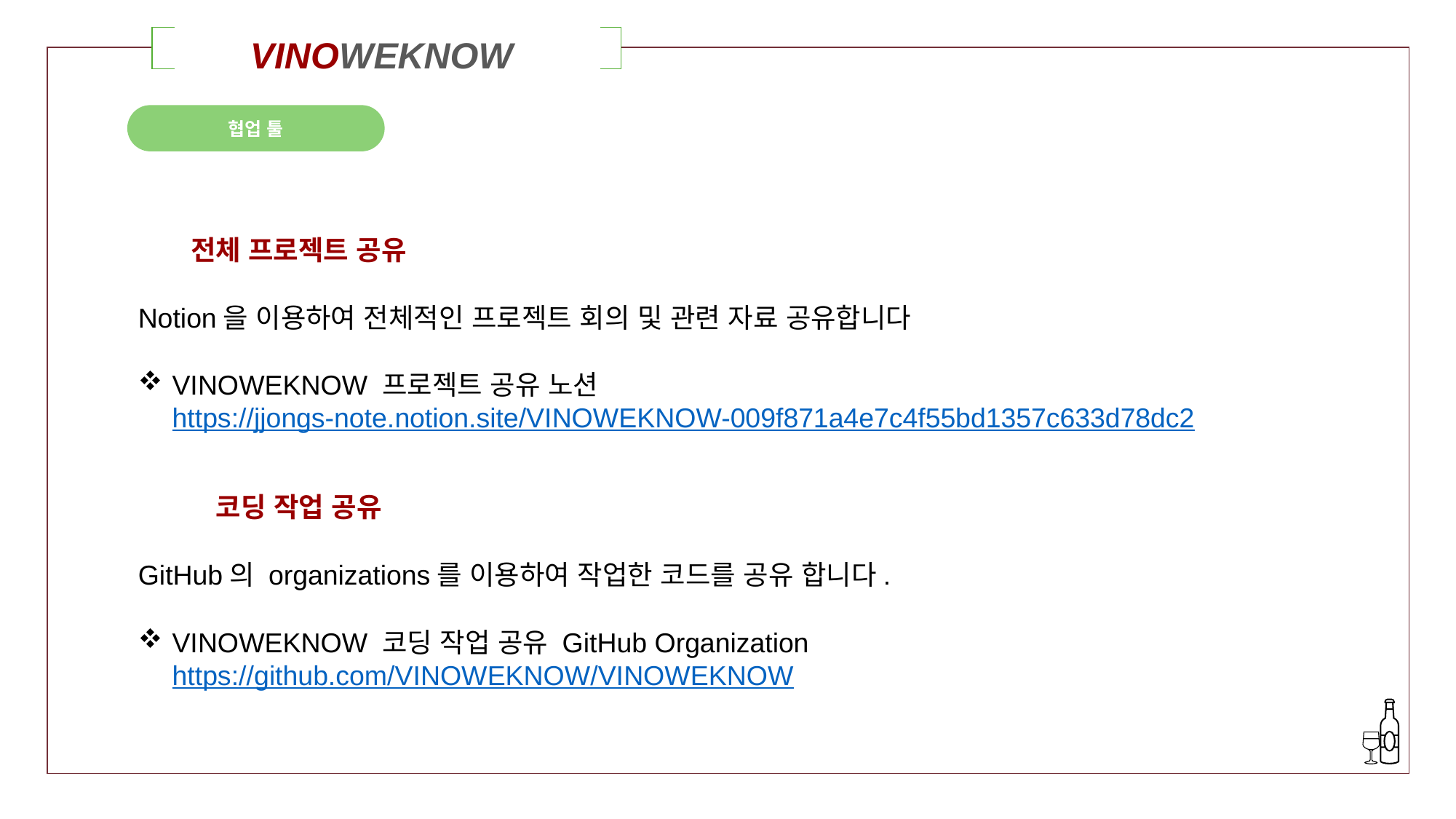

VINOWEKNOW
|  |  |  |
| --- | --- | --- |

협업 툴
전체 프로젝트 공유
Notion을 이용하여 전체적인 프로젝트 회의 및 관련 자료 공유합니다
VINOWEKNOW 프로젝트 공유 노션
https://jjongs-note.notion.site/VINOWEKNOW-009f871a4e7c4f55bd1357c633d78dc2
코딩 작업 공유
GitHub의 organizations를 이용하여 작업한 코드를 공유 합니다.
VINOWEKNOW 코딩 작업 공유 GitHub Organization
https://github.com/VINOWEKNOW/VINOWEKNOW